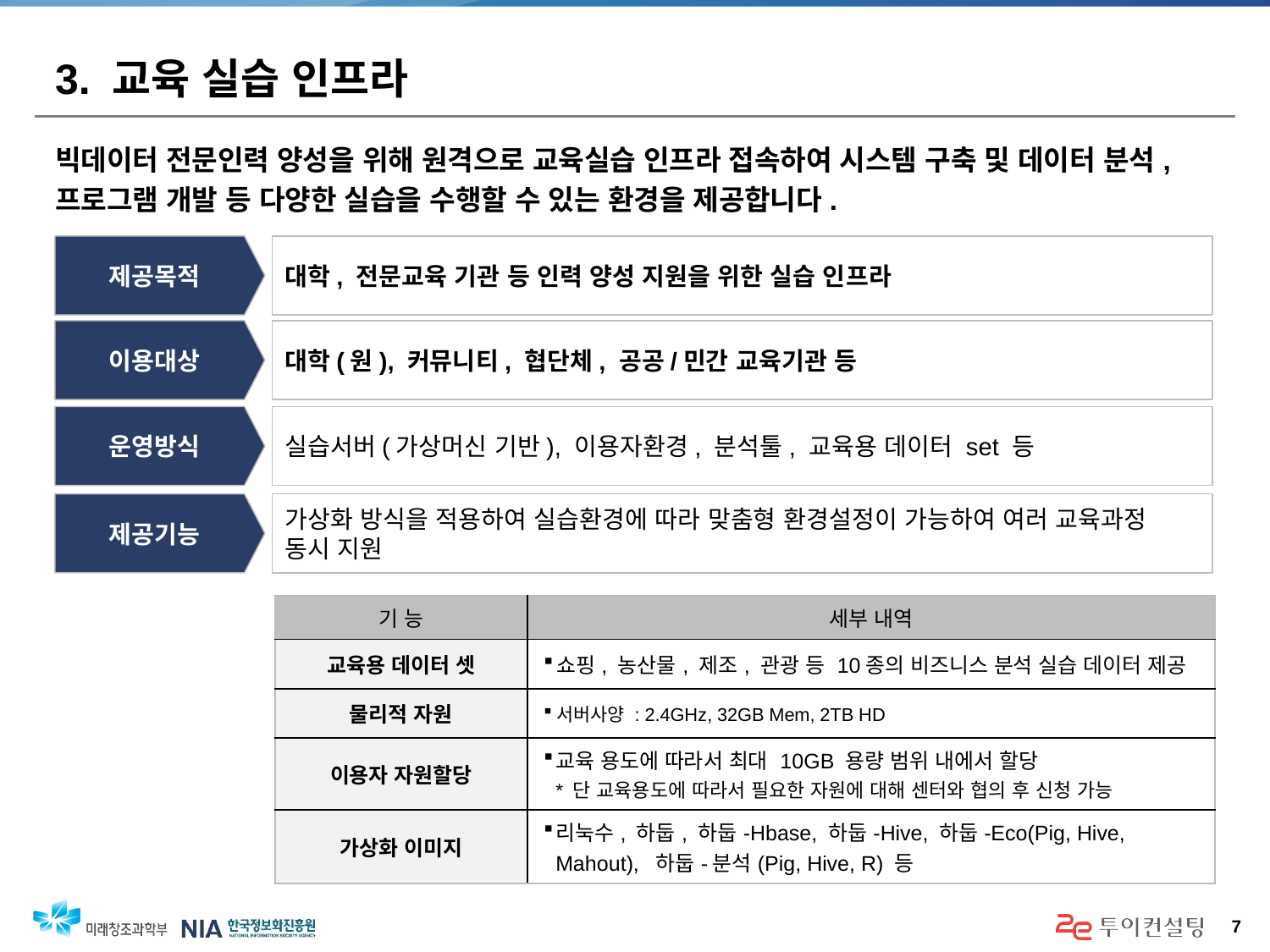

# 3. 교육 실습 인프라
빅데이터 전문인력 양성을 위해 원격으로 교육실습 인프라 접속하여 시스템 구축 및 데이터 분석, 프로그램 개발 등 다양한 실습을 수행할 수 있는 환경을 제공합니다.
제공목적
대학, 전문교육 기관 등 인력 양성 지원을 위한 실습 인프라
이용대상
대학(원), 커뮤니티, 협단체, 공공/민간 교육기관 등
운영방식
실습서버(가상머신 기반), 이용자환경, 분석툴, 교육용 데이터 set 등
제공기능
가상화 방식을 적용하여 실습환경에 따라 맞춤형 환경설정이 가능하여 여러 교육과정 동시 지원
| 기 능 | 세부 내역 |
| --- | --- |
| 교육용 데이터 셋 | 쇼핑, 농산물, 제조, 관광 등 10종의 비즈니스 분석 실습 데이터 제공 |
| 물리적 자원 | 서버사양 : 2.4GHz, 32GB Mem, 2TB HD |
| 이용자 자원할당 | 교육 용도에 따라서 최대 10GB 용량 범위 내에서 할당 \* 단 교육용도에 따라서 필요한 자원에 대해 센터와 협의 후 신청 가능 |
| 가상화 이미지 | 리눅수, 하둡, 하둡-Hbase, 하둡-Hive, 하둡-Eco(Pig, Hive, Mahout), 하둡-분석(Pig, Hive, R) 등 |